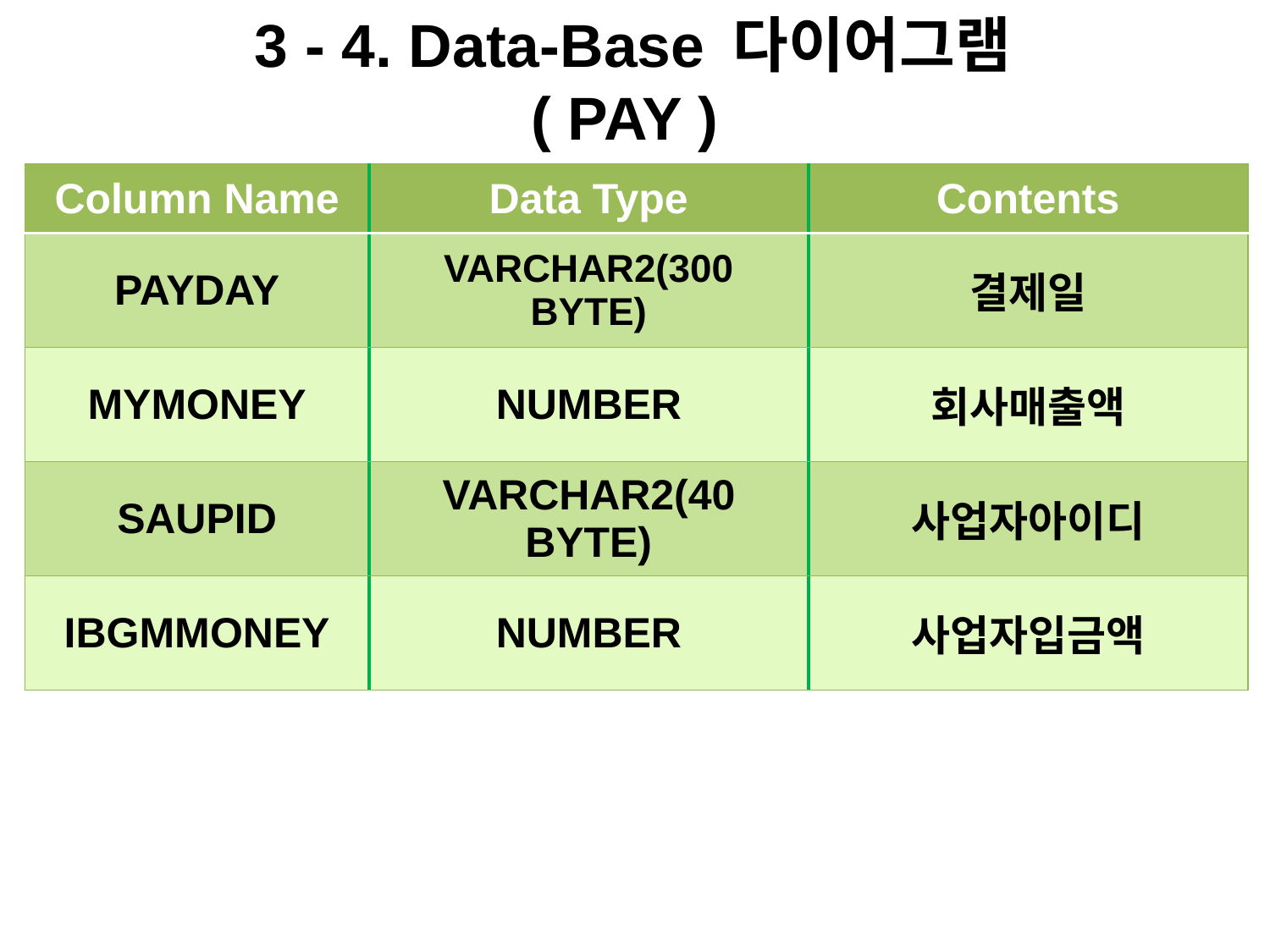

# 3 - 4. Data-Base 다이어그램 ( PAY )
| Column Name | Data Type | Contents |
| --- | --- | --- |
| PAYDAY | VARCHAR2(300 BYTE) | 결제일 |
| MYMONEY | NUMBER | 회사매출액 |
| SAUPID | VARCHAR2(40 BYTE) | 사업자아이디 |
| IBGMMONEY | NUMBER | 사업자입금액 |